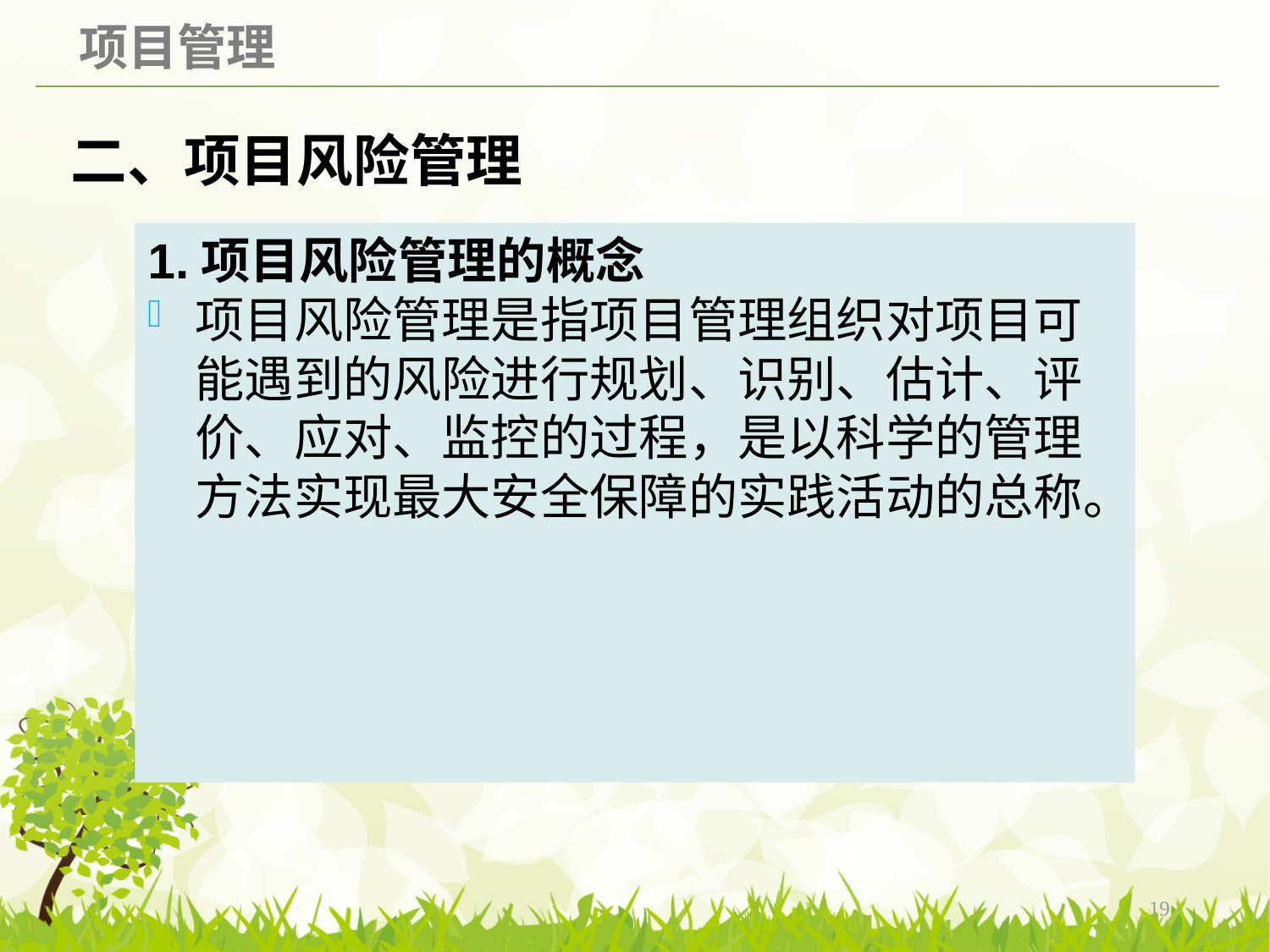

# 二、项目风险管理
1.项目风险管理的概念
项目风险管理是指项目管理组织对项目可能遇到的风险进行规划、识别、估计、评价、应对、监控的过程，是以科学的管理方法实现最大安全保障的实践活动的总称。
19